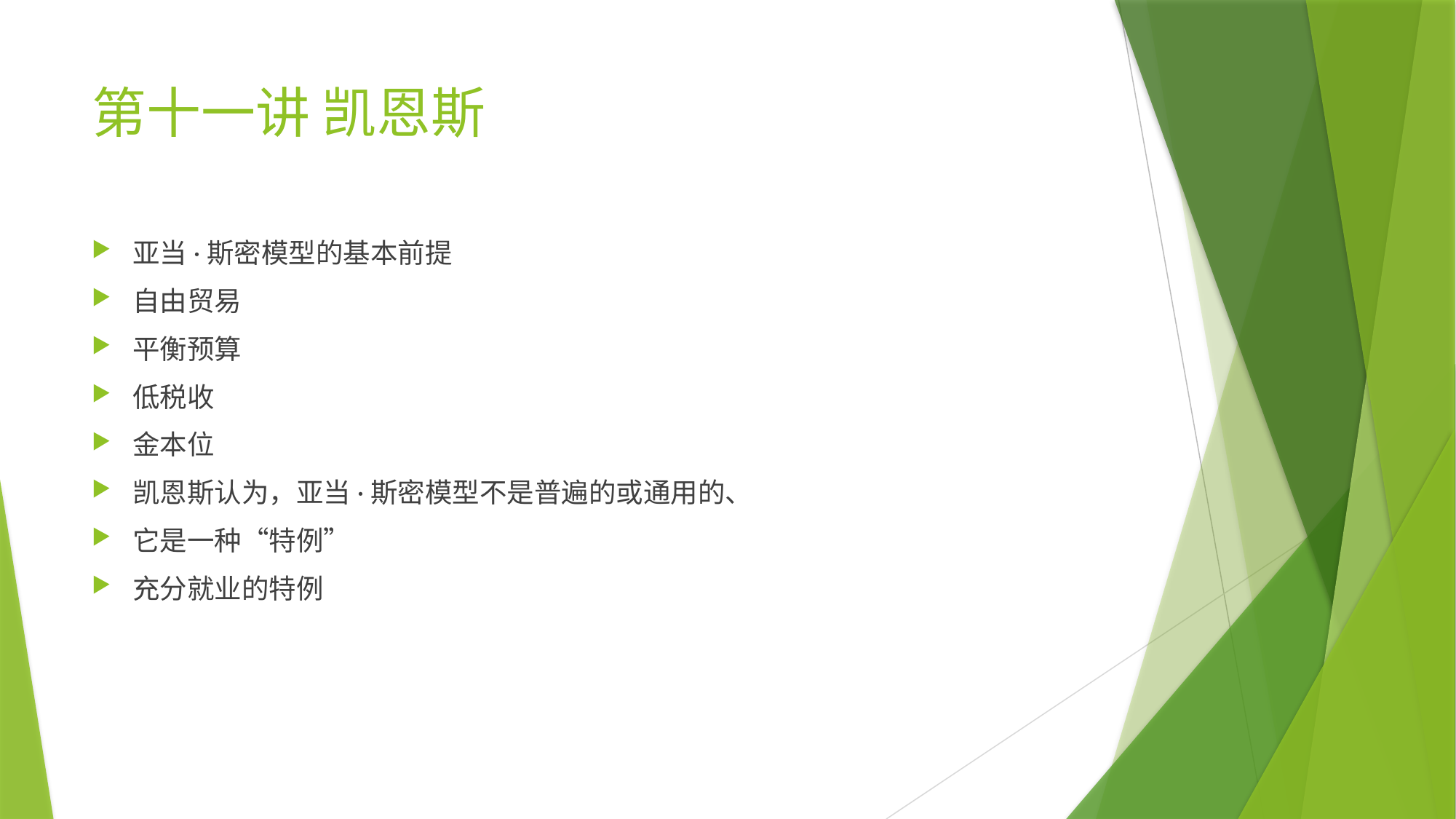

# 第十一讲 凯恩斯
亚当·斯密模型的基本前提
自由贸易
平衡预算
低税收
金本位
凯恩斯认为，亚当·斯密模型不是普遍的或通用的、
它是一种“特例”
充分就业的特例